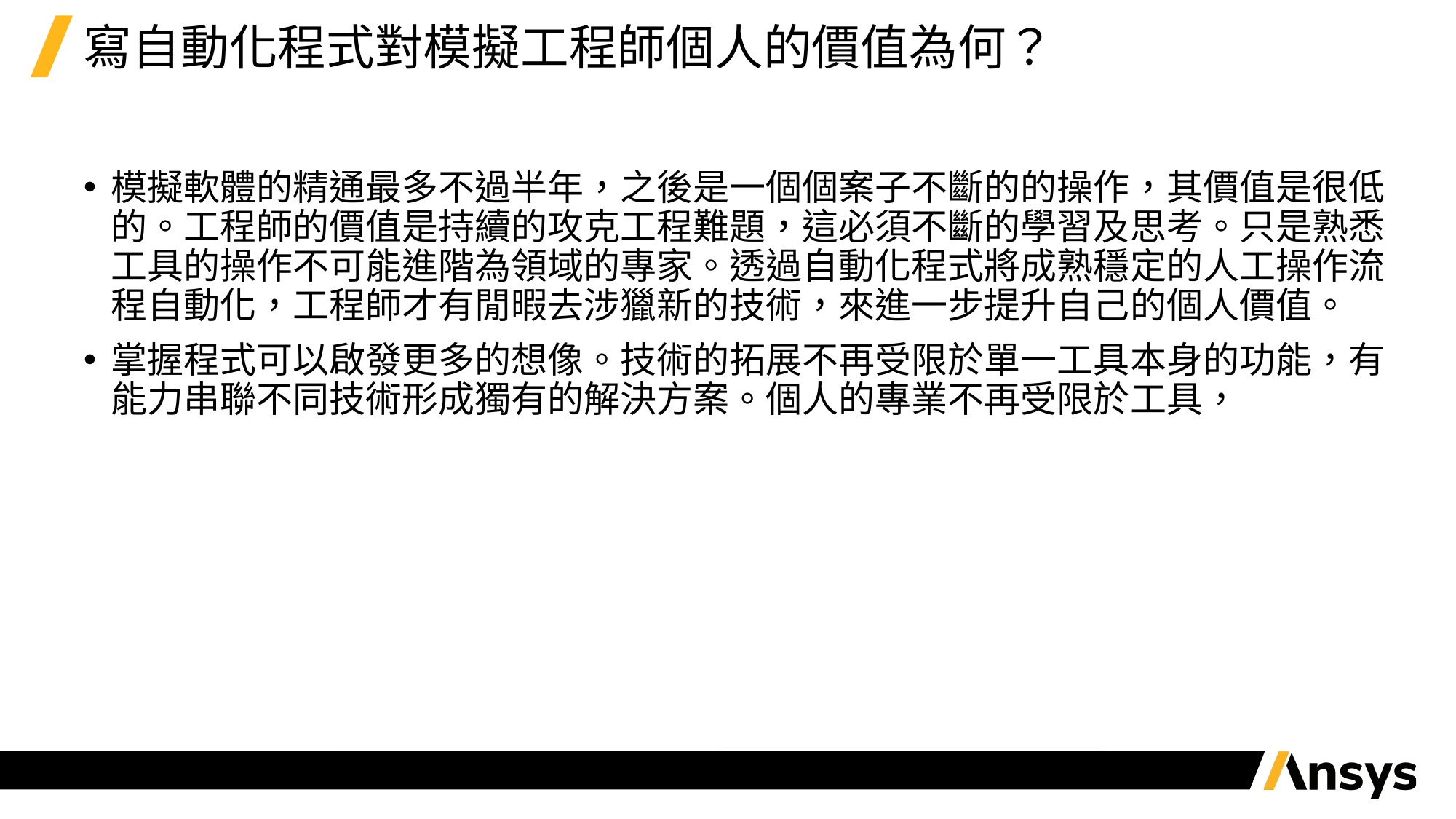

# 寫自動化程式對模擬工程師個人的價值為何？
模擬軟體的精通最多不過半年，之後是一個個案子不斷的的操作，其價值是很低的。工程師的價值是持續的攻克工程難題，這必須不斷的學習及思考。只是熟悉工具的操作不可能進階為領域的專家。透過自動化程式將成熟穩定的人工操作流程自動化，工程師才有閒暇去涉獵新的技術，來進一步提升自己的個人價值。
掌握程式可以啟發更多的想像。技術的拓展不再受限於單一工具本身的功能，有能力串聯不同技術形成獨有的解決方案。個人的專業不再受限於工具，